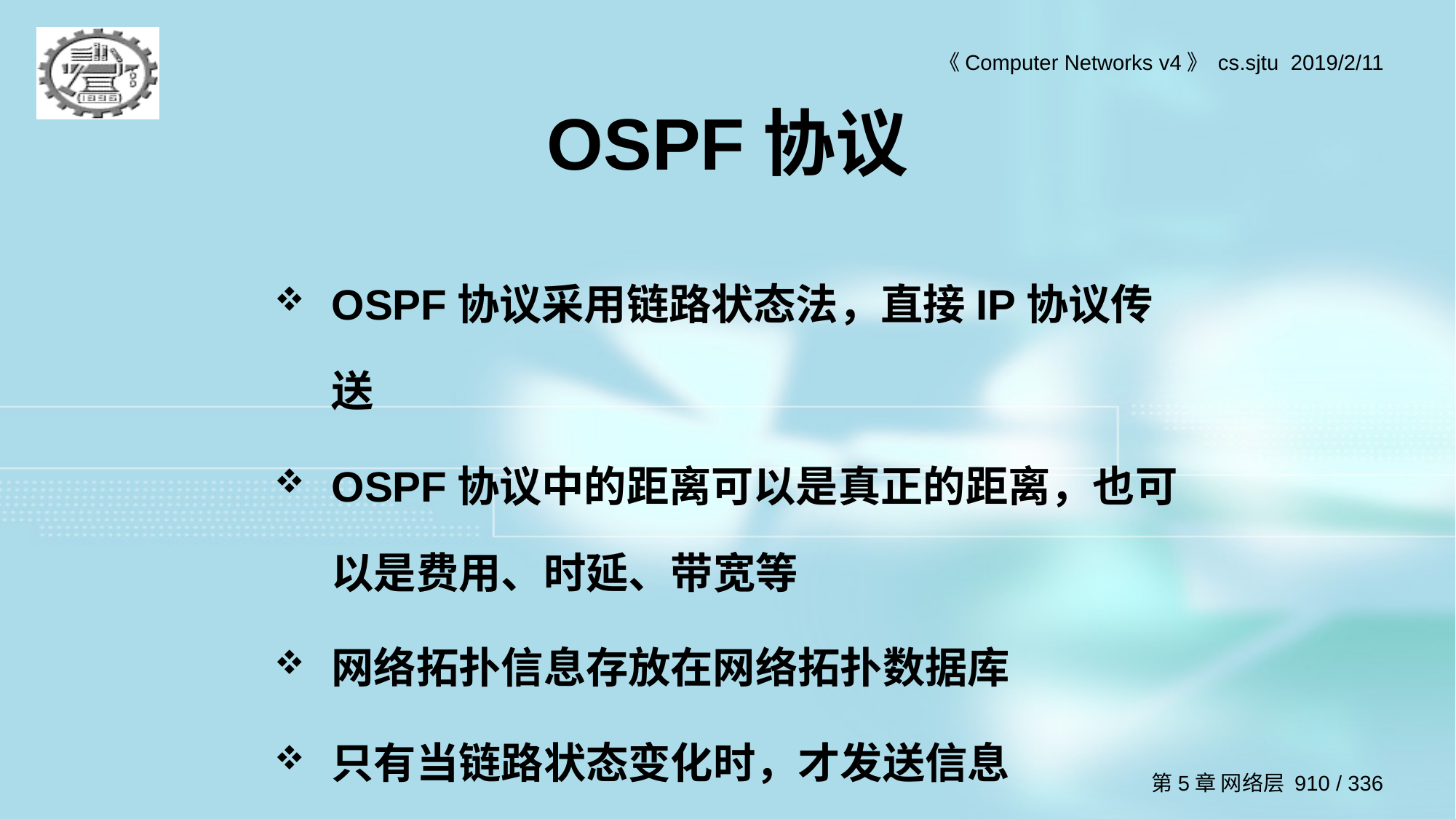

# OSPF协议
OSPF协议采用链路状态法，直接IP协议传送
OSPF协议中的距离可以是真正的距离，也可以是费用、时延、带宽等
网络拓扑信息存放在网络拓扑数据库
只有当链路状态变化时，才发送信息